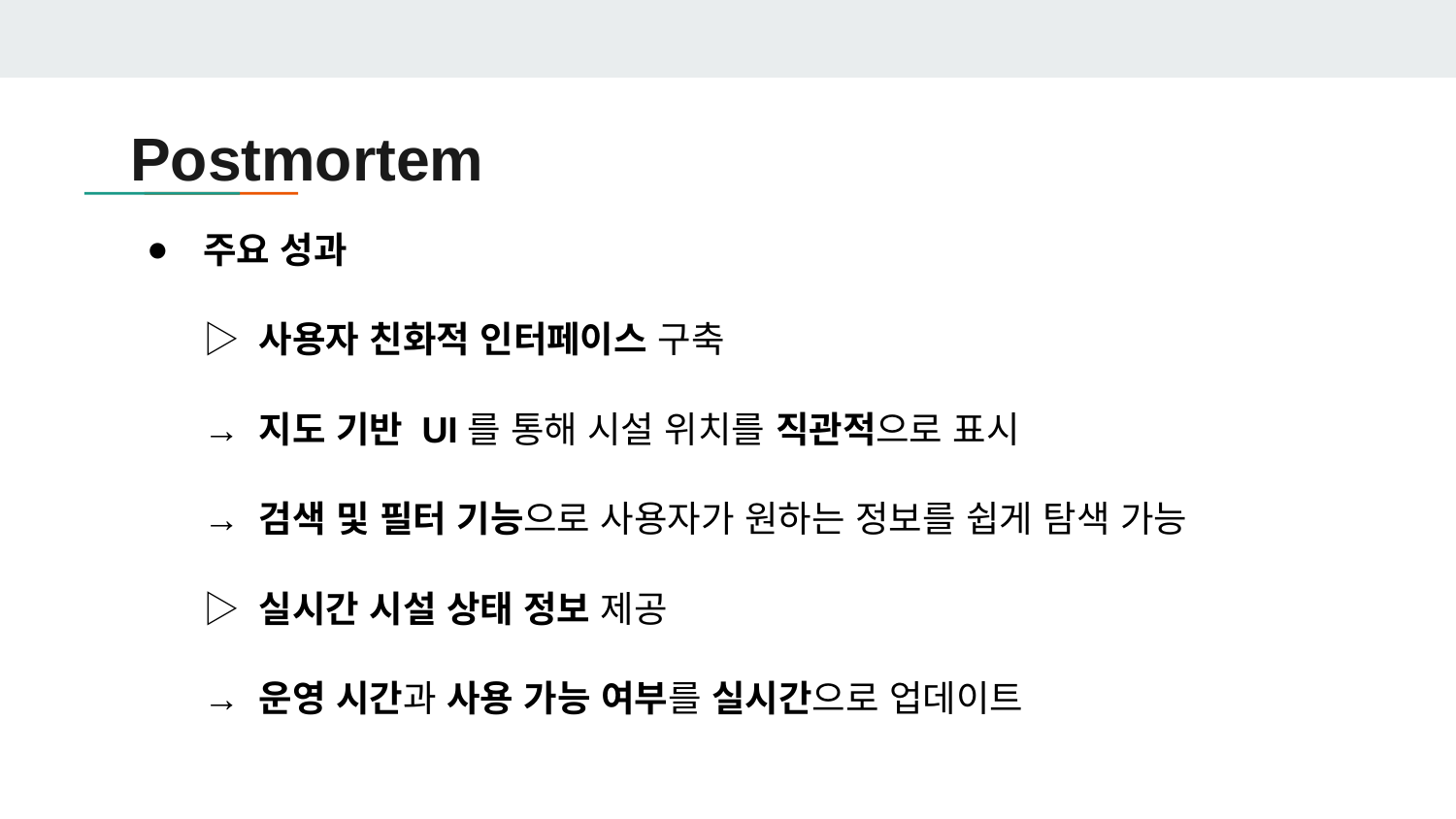

# Postmortem
주요 성과
▷ 사용자 친화적 인터페이스 구축
→ 지도 기반 UI를 통해 시설 위치를 직관적으로 표시
→ 검색 및 필터 기능으로 사용자가 원하는 정보를 쉽게 탐색 가능
▷ 실시간 시설 상태 정보 제공
→ 운영 시간과 사용 가능 여부를 실시간으로 업데이트